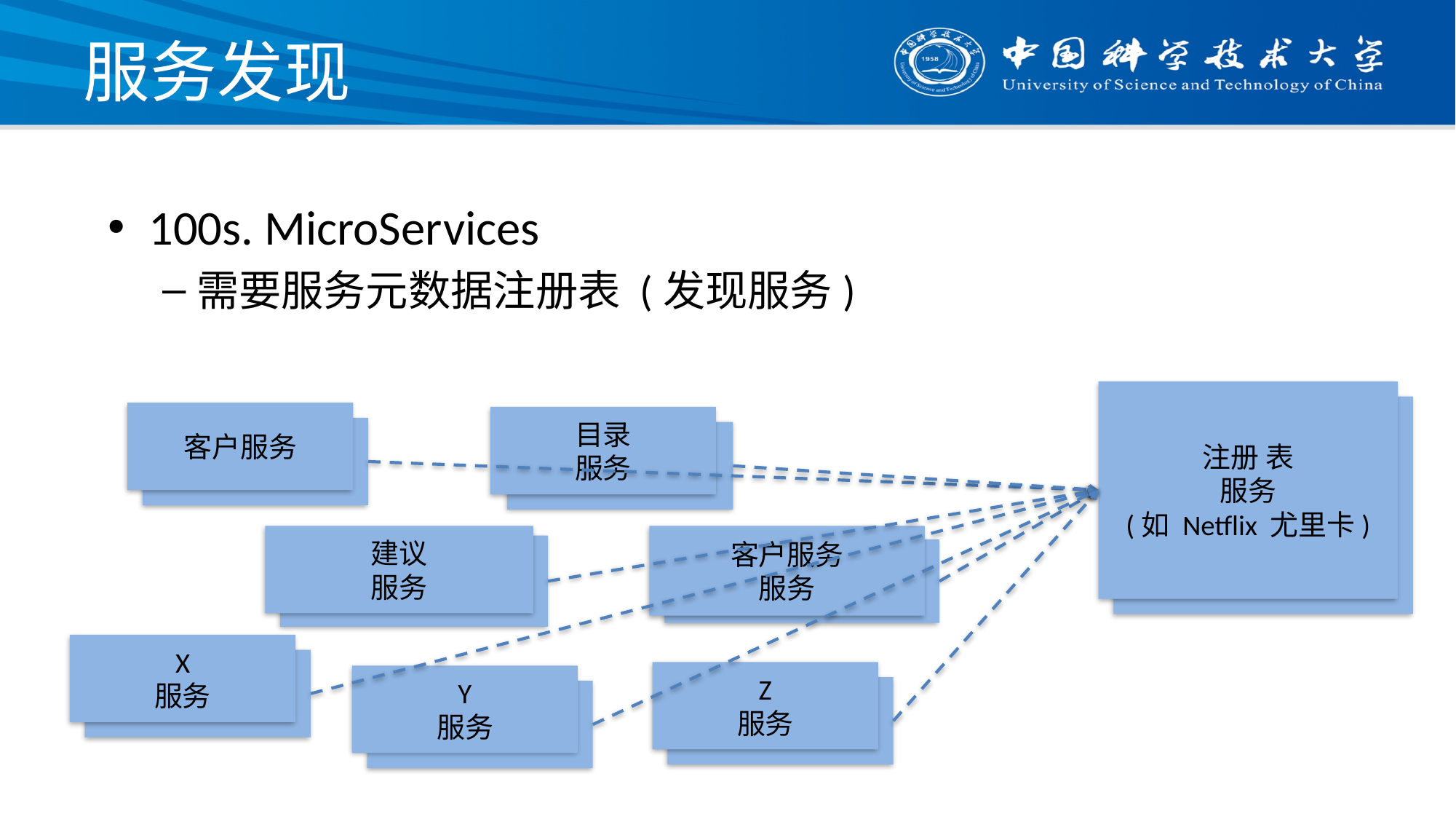

# 服务发现
100s. MicroServices
需要服务元数据注册表 (发现服务)
注册 表
服务
(如 Netflix 尤里卡)

客户服务
目录
服务

建议
服务
客户服务
服务

X
服务

Z
服务
Y
服务